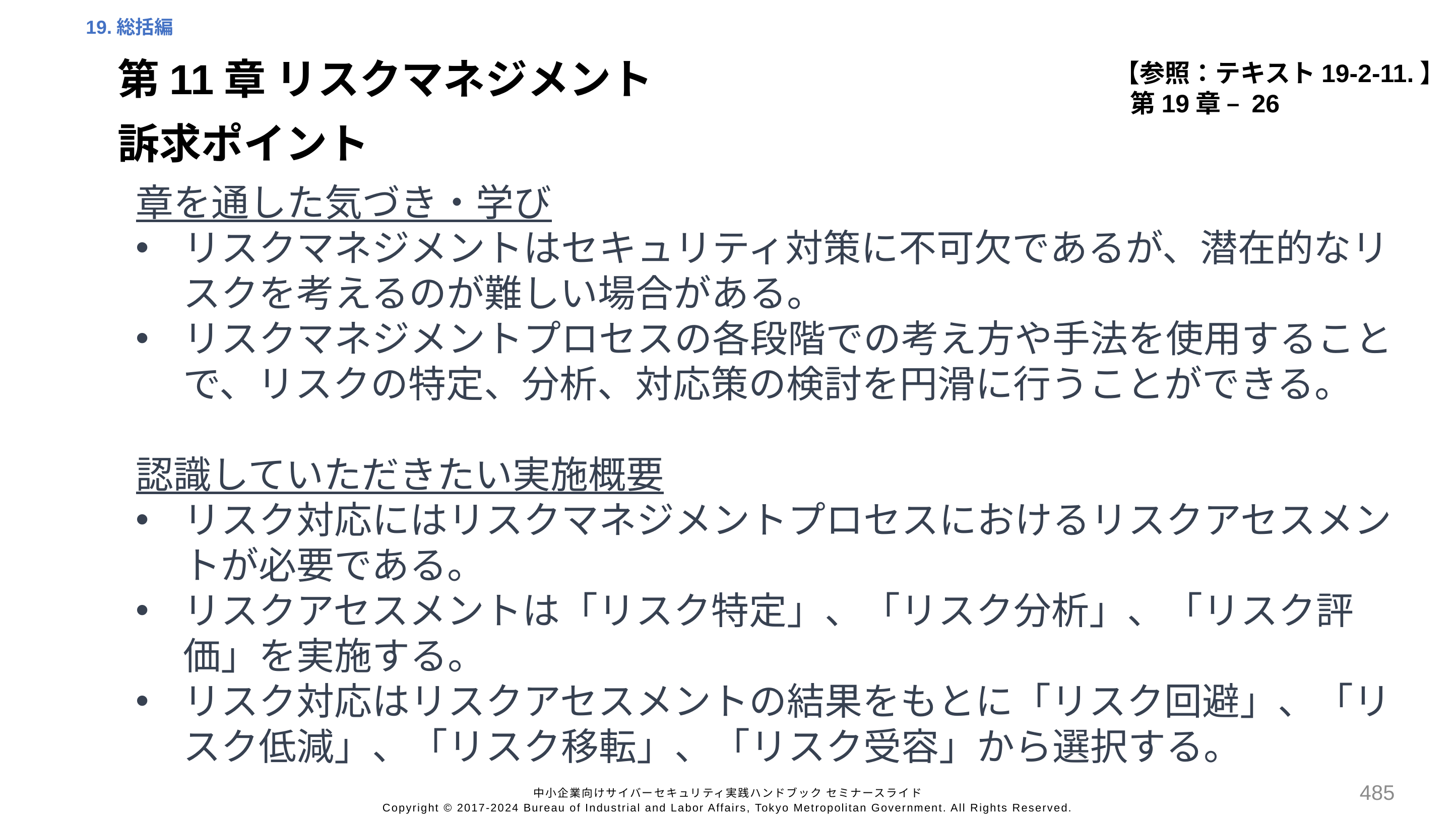

19.総括編
【参照：テキスト19-2-11.】
第19章 – 26
第11章 リスクマネジメント
訴求ポイント
章を通した気づき・学び
リスクマネジメントはセキュリティ対策に不可欠であるが、潜在的なリスクを考えるのが難しい場合がある。
リスクマネジメントプロセスの各段階での考え方や手法を使用することで、リスクの特定、分析、対応策の検討を円滑に行うことができる。

認識していただきたい実施概要
リスク対応にはリスクマネジメントプロセスにおけるリスクアセスメントが必要である。
リスクアセスメントは「リスク特定」、「リスク分析」、「リスク評価」を実施する。
リスク対応はリスクアセスメントの結果をもとに「リスク回避」、「リスク低減」、「リスク移転」、「リスク受容」から選択する。
485